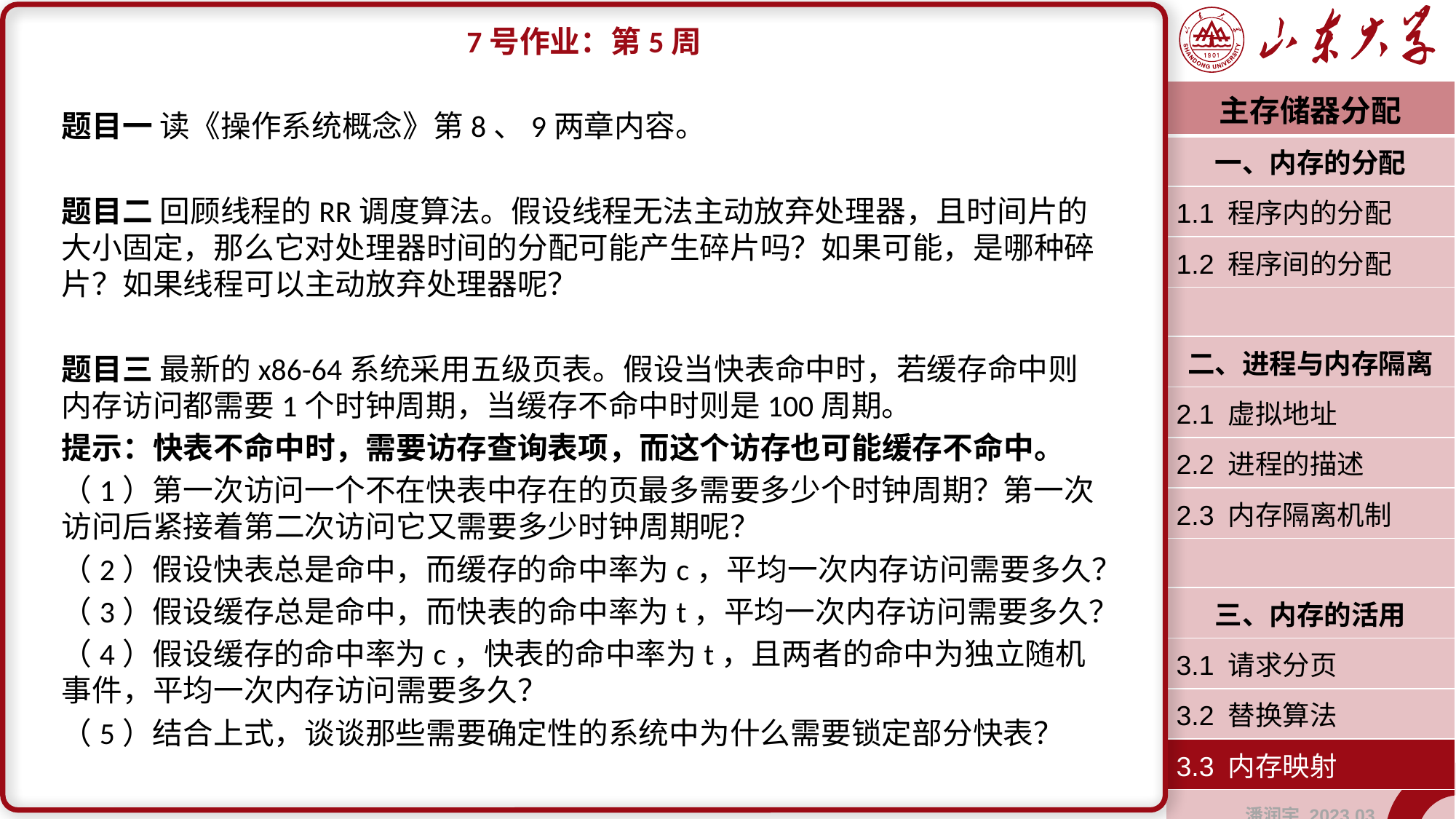

7号作业：第5周

题目一 读《操作系统概念》第8、9两章内容。

题目二 回顾线程的RR调度算法。假设线程无法主动放弃处理器，且时间片的大小固定，那么它对处理器时间的分配可能产生碎片吗？如果可能，是哪种碎片？如果线程可以主动放弃处理器呢？

题目三 最新的x86-64系统采用五级页表。假设当快表命中时，若缓存命中则内存访问都需要1个时钟周期，当缓存不命中时则是100周期。
提示：快表不命中时，需要访存查询表项，而这个访存也可能缓存不命中。
（1）第一次访问一个不在快表中存在的页最多需要多少个时钟周期？第一次访问后紧接着第二次访问它又需要多少时钟周期呢？
（2）假设快表总是命中，而缓存的命中率为c，平均一次内存访问需要多久？
（3）假设缓存总是命中，而快表的命中率为t，平均一次内存访问需要多久？
（4）假设缓存的命中率为c，快表的命中率为t，且两者的命中为独立随机事件，平均一次内存访问需要多久？
（5）结合上式，谈谈那些需要确定性的系统中为什么需要锁定部分快表？
| 主存储器分配 |
| --- |
| 一、内存的分配 |
| 1.1 程序内的分配 |
| 1.2 程序间的分配 |
|  |
| 二、进程与内存隔离 |
| 2.1 虚拟地址 |
| 2.2 进程的描述 |
| 2.3 内存隔离机制 |
|  |
| 三、内存的活用 |
| 3.1 请求分页 |
| 3.2 替换算法 |
| 3.3 内存映射 |
| 潘润宇 2023.03 |